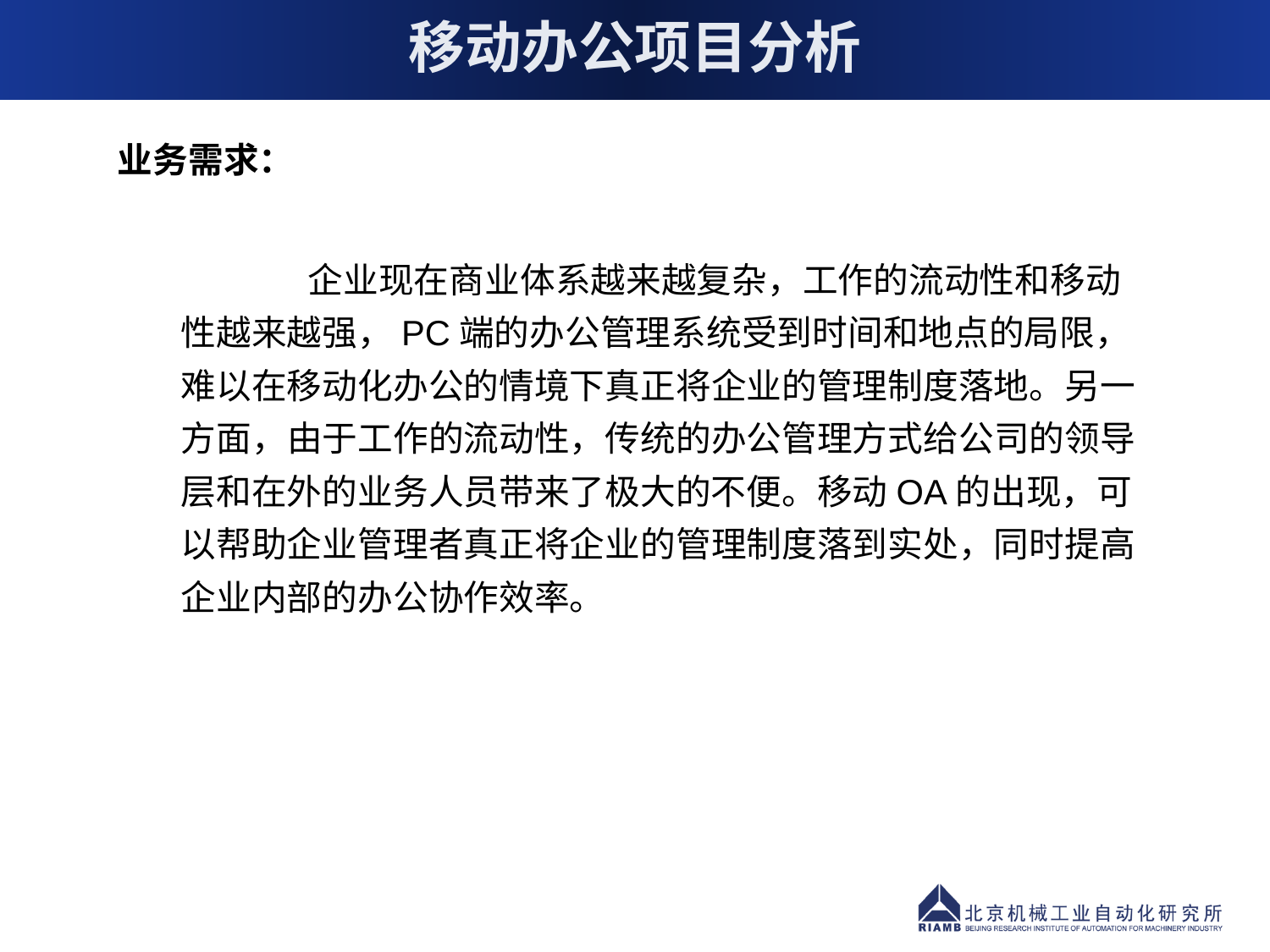

移动办公项目分析
业务需求：

		企业现在商业体系越来越复杂，工作的流动性和移动性越来越强，PC端的办公管理系统受到时间和地点的局限，难以在移动化办公的情境下真正将企业的管理制度落地。另一方面，由于工作的流动性，传统的办公管理方式给公司的领导层和在外的业务人员带来了极大的不便。移动OA的出现，可以帮助企业管理者真正将企业的管理制度落到实处，同时提高企业内部的办公协作效率。